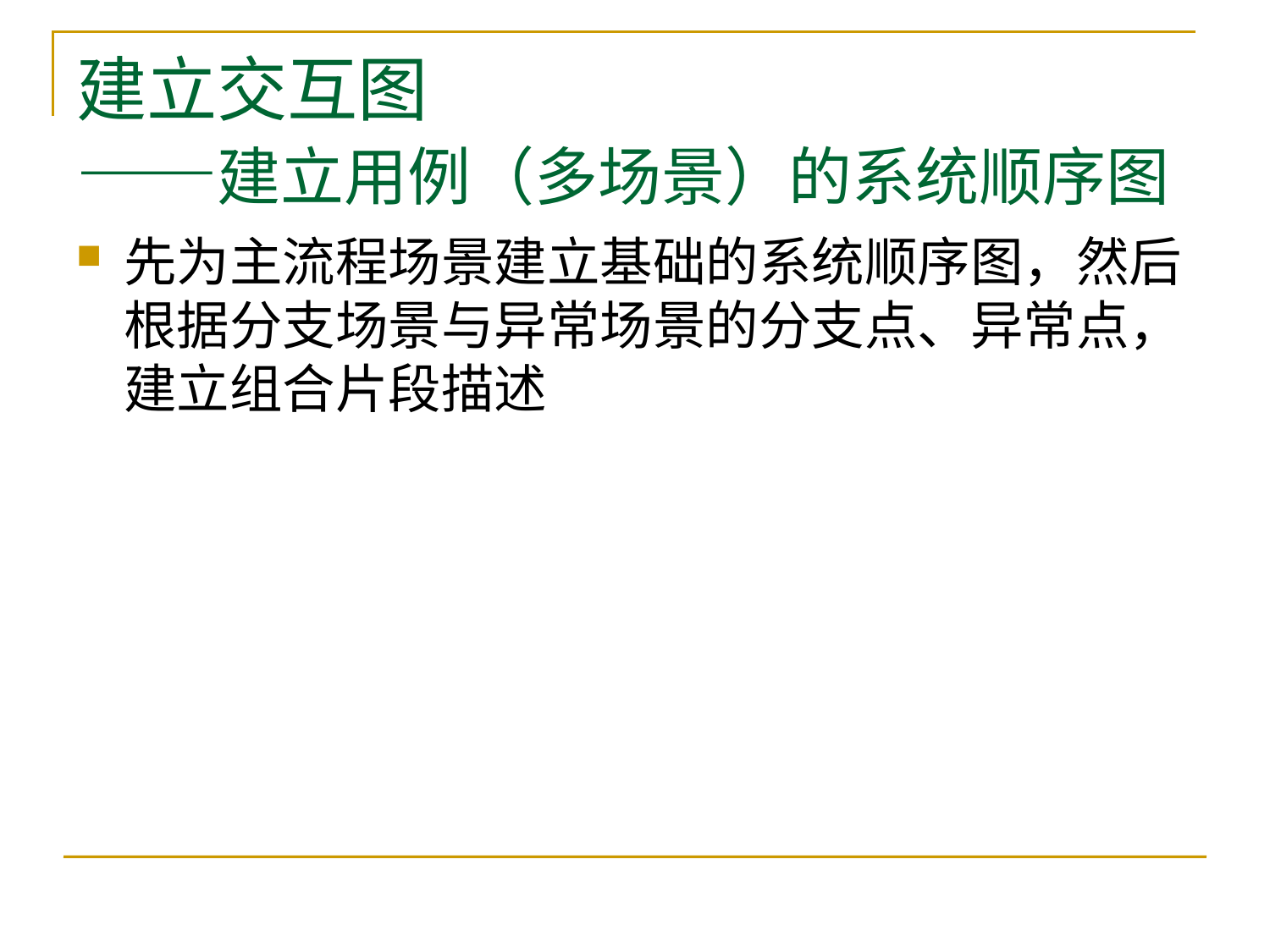

# 建立交互图 ——建立用例（多场景）的系统顺序图
先为主流程场景建立基础的系统顺序图，然后根据分支场景与异常场景的分支点、异常点，建立组合片段描述